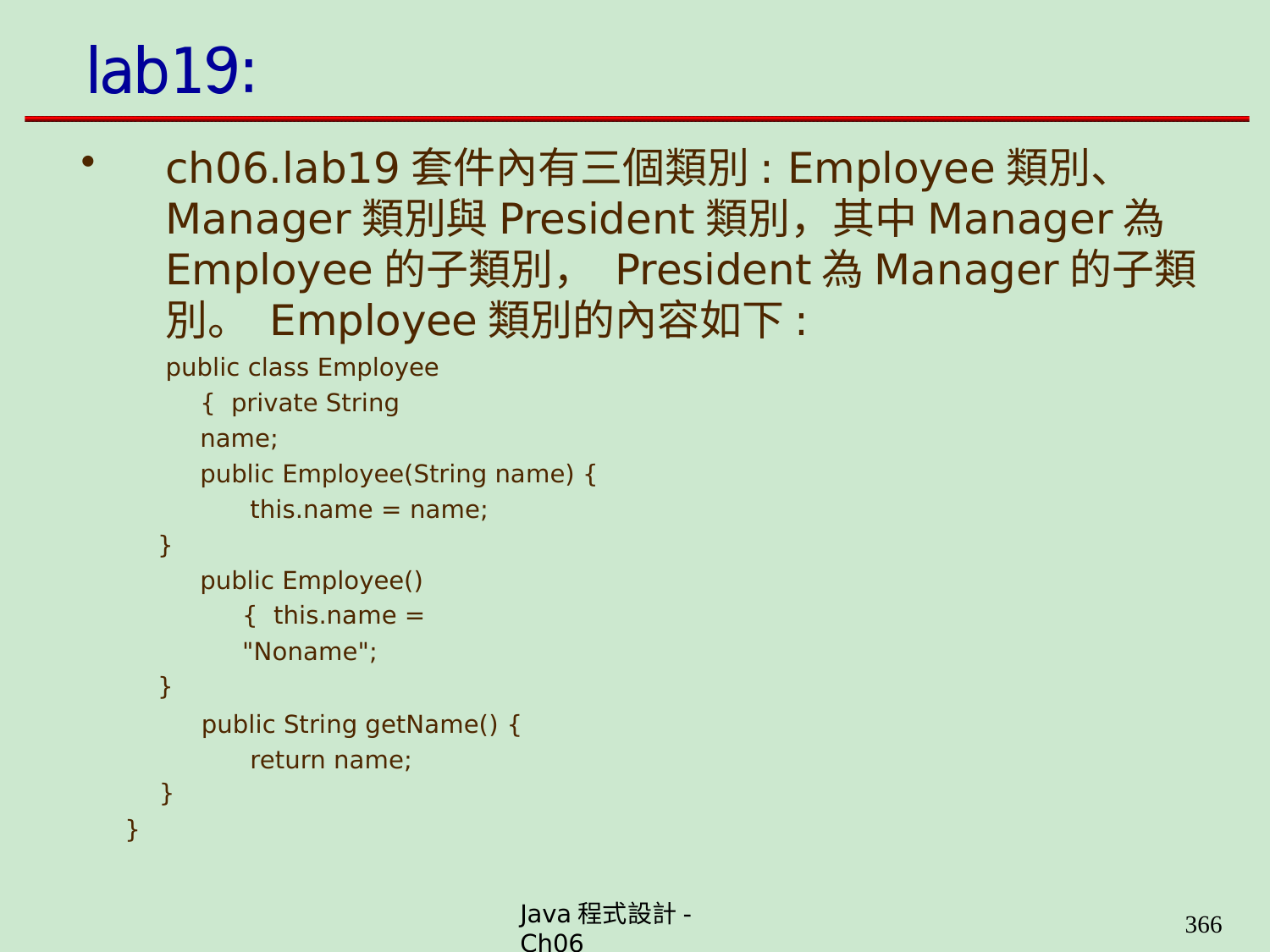

# lab19:
ch06.lab19套件內有三個類別: Employee類別、 Manager類別與President類別，其中Manager為 Employee的子類別， President為Manager的子類別。 Employee類別的內容如下:
public class Employee {  private String name;
public Employee(String name) {  this.name = name;
}
public Employee() {  this.name = "Noname";
}
public String getName() {  return name;
}
}
Java程式設計-Ch06
366